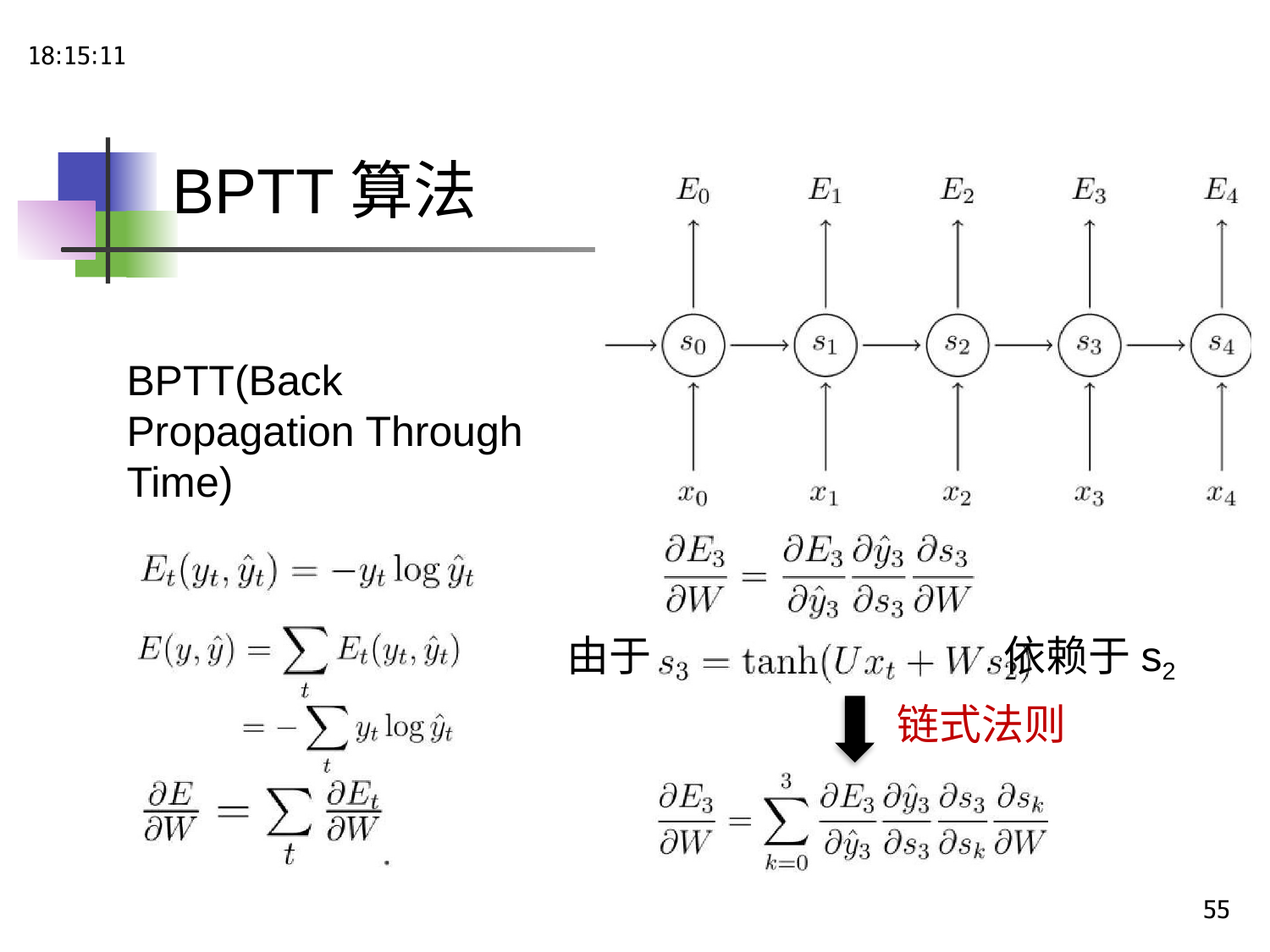

18:15:11
# BPTT算法

BPTT(Back Propagation Through Time)

由于                                     依赖于s2

链式法则

55